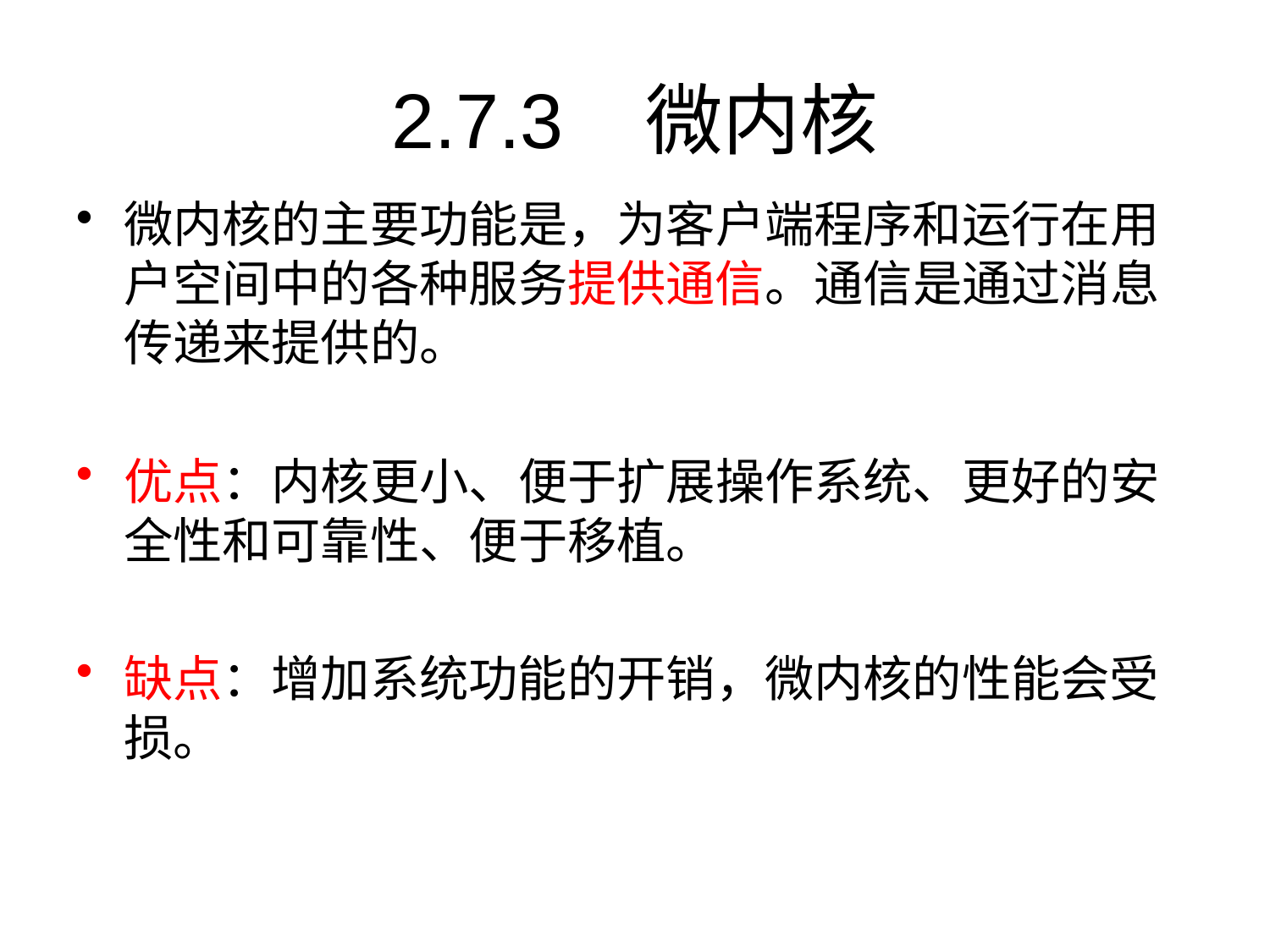

# 2.7.3	微内核
微内核的主要功能是，为客户端程序和运行在用户空间中的各种服务提供通信。通信是通过消息传递来提供的。

优点：内核更小、便于扩展操作系统、更好的安全性和可靠性、便于移植。

缺点：增加系统功能的开销，微内核的性能会受损。